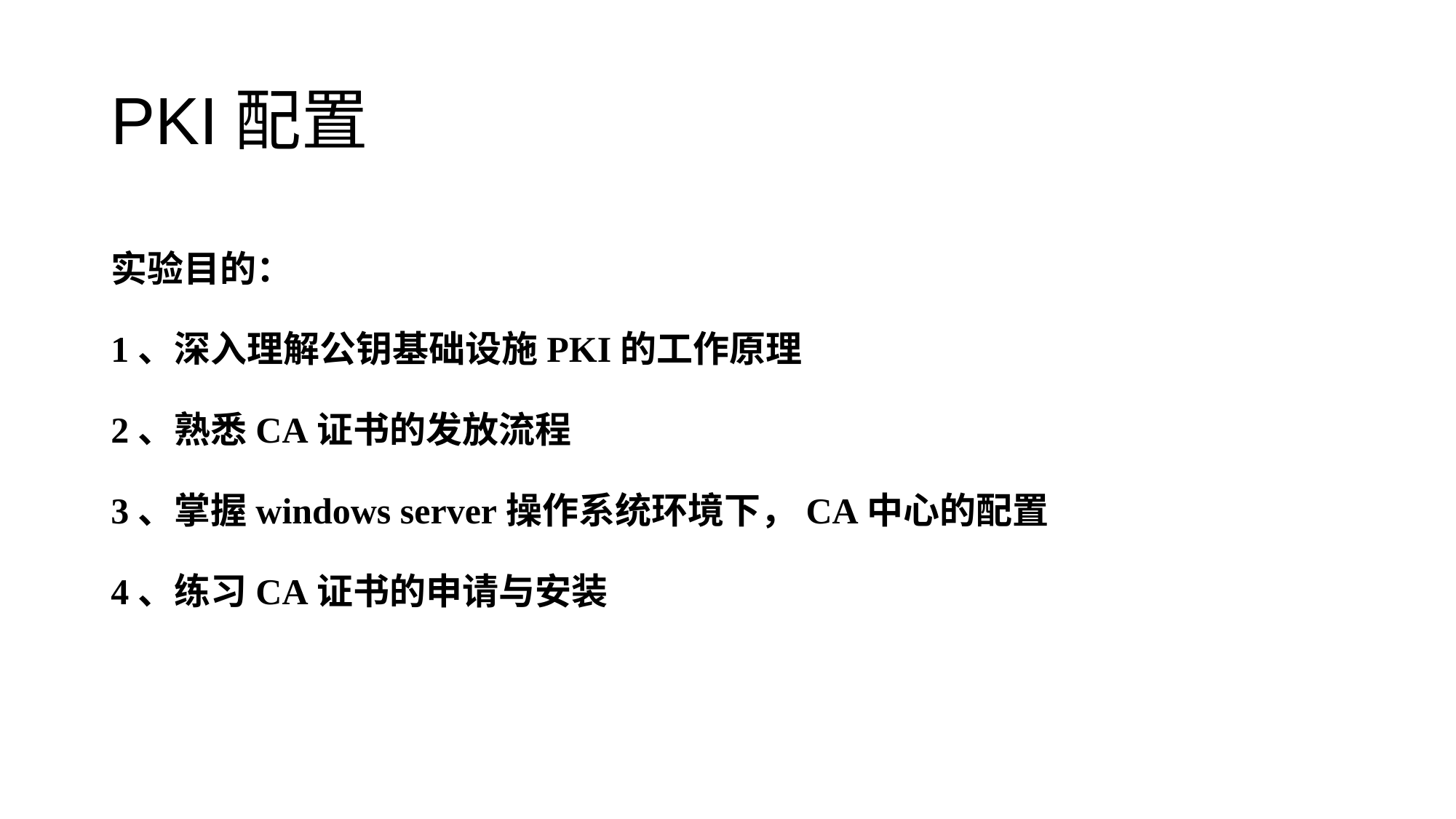

# PKI配置
实验目的：
1、深入理解公钥基础设施PKI的工作原理
2、熟悉CA证书的发放流程
3、掌握windows server操作系统环境下，CA中心的配置
4、练习CA证书的申请与安装